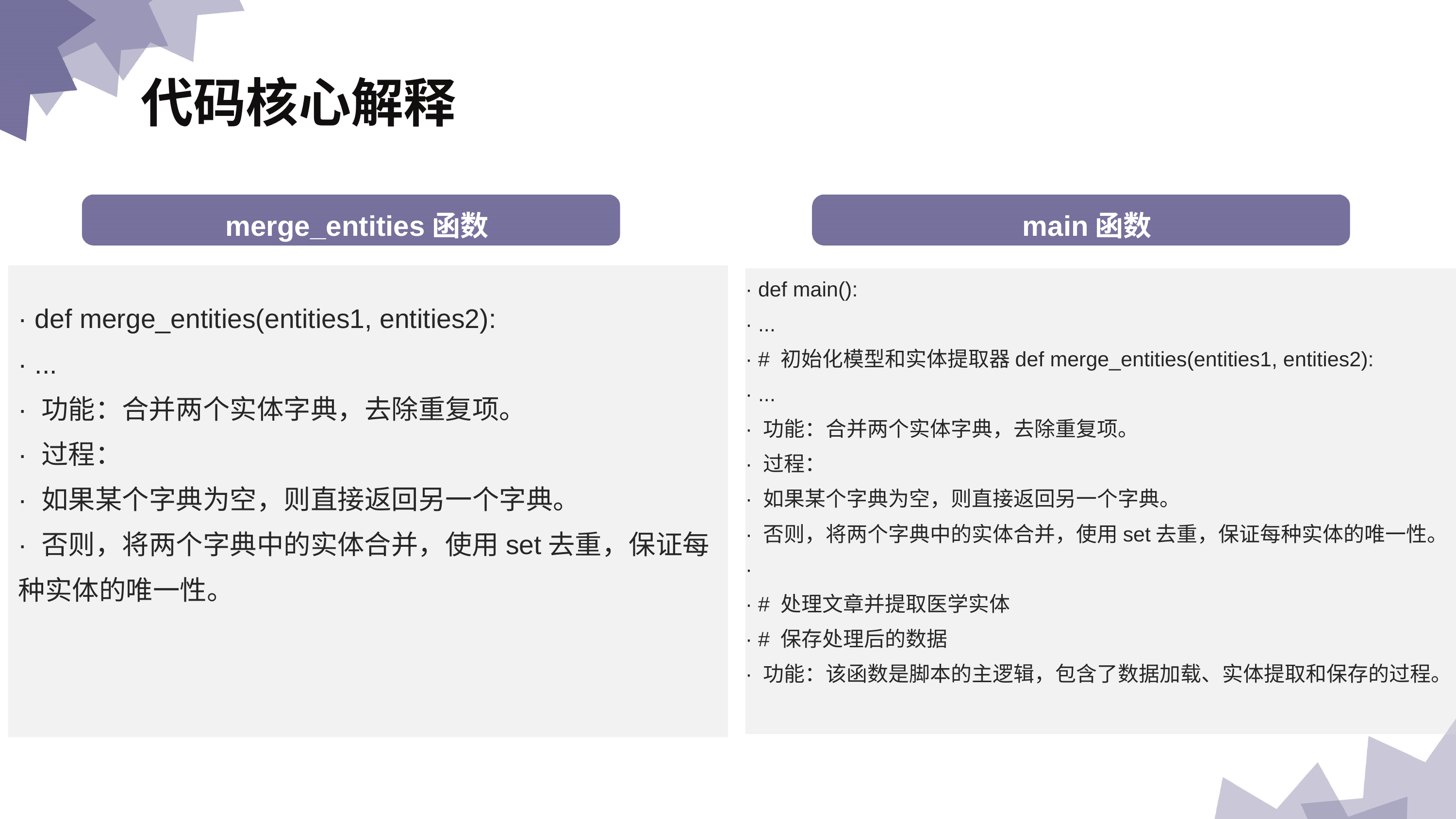

代码核心解释
         幻觉的原因分析

merge_entities函数
main函数

· def main():
· ...
· # 初始化模型和实体提取器def merge_entities(entities1, entities2):
· ...
· 功能：合并两个实体字典，去除重复项。
· 过程：
· 如果某个字典为空，则直接返回另一个字典。
· 否则，将两个字典中的实体合并，使用set去重，保证每种实体的唯一性。
·
· # 处理文章并提取医学实体
· # 保存处理后的数据
· 功能：该函数是脚本的主逻辑，包含了数据加载、实体提取和保存的过程。

· def merge_entities(entities1, entities2):
· ...
· 功能：合并两个实体字典，去除重复项。
· 过程：
· 如果某个字典为空，则直接返回另一个字典。
· 否则，将两个字典中的实体合并，使用set去重，保证每种实体的唯一性。